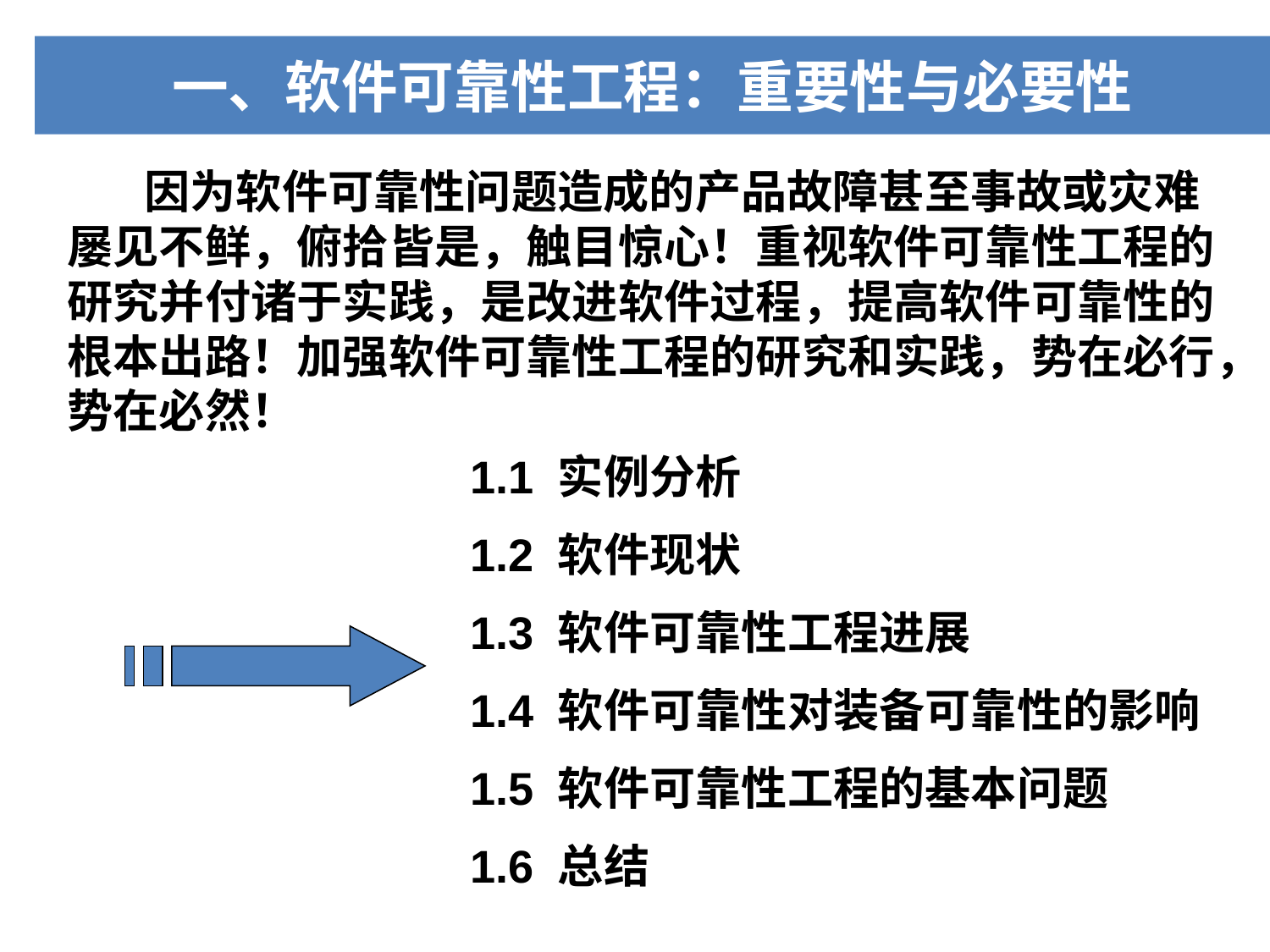

一、软件可靠性工程：重要性与必要性
       因为软件可靠性问题造成的产品故障甚至事故或灾难屡见不鲜，俯拾皆是，触目惊心！重视软件可靠性工程的研究并付诸于实践，是改进软件过程，提高软件可靠性的根本出路！加强软件可靠性工程的研究和实践，势在必行，势在必然！
1.1 实例分析
1.2 软件现状
1.3 软件可靠性工程进展
1.4 软件可靠性对装备可靠性的影响
1.5 软件可靠性工程的基本问题
1.6 总结